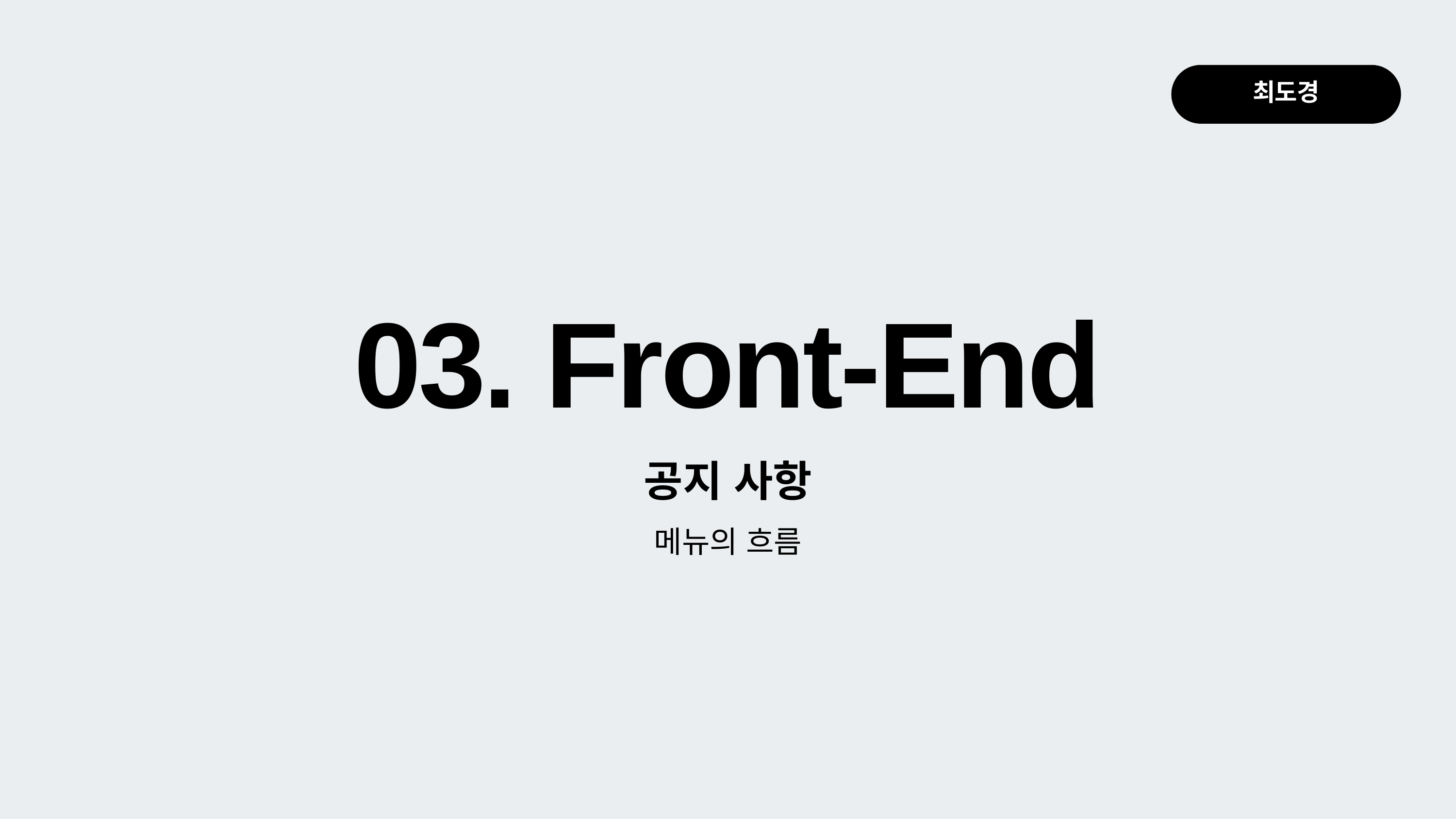

최도경
03. Front-End
공지 사항
메뉴의 흐름